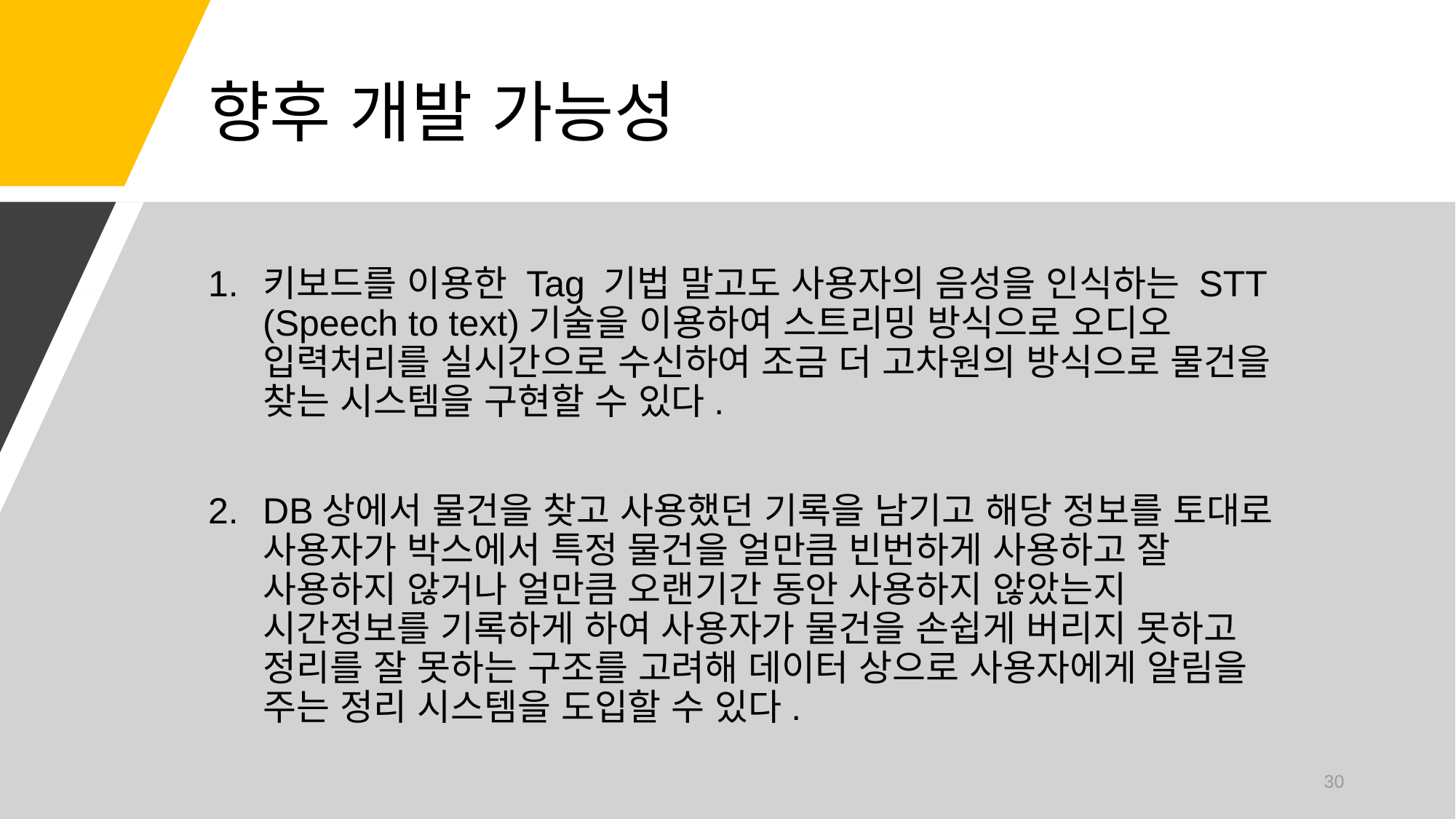

# 향후 개발 가능성

키보드를 이용한 Tag 기법 말고도 사용자의 음성을 인식하는 STT (Speech to text)기술을 이용하여 스트리밍 방식으로 오디오 입력처리를 실시간으로 수신하여 조금 더 고차원의 방식으로 물건을 찾는 시스템을 구현할 수 있다.

DB상에서 물건을 찾고 사용했던 기록을 남기고 해당 정보를 토대로 사용자가 박스에서 특정 물건을 얼만큼 빈번하게 사용하고 잘 사용하지 않거나 얼만큼 오랜기간 동안 사용하지 않았는지 시간정보를 기록하게 하여 사용자가 물건을 손쉽게 버리지 못하고 정리를 잘 못하는 구조를 고려해 데이터 상으로 사용자에게 알림을 주는 정리 시스템을 도입할 수 있다.
30